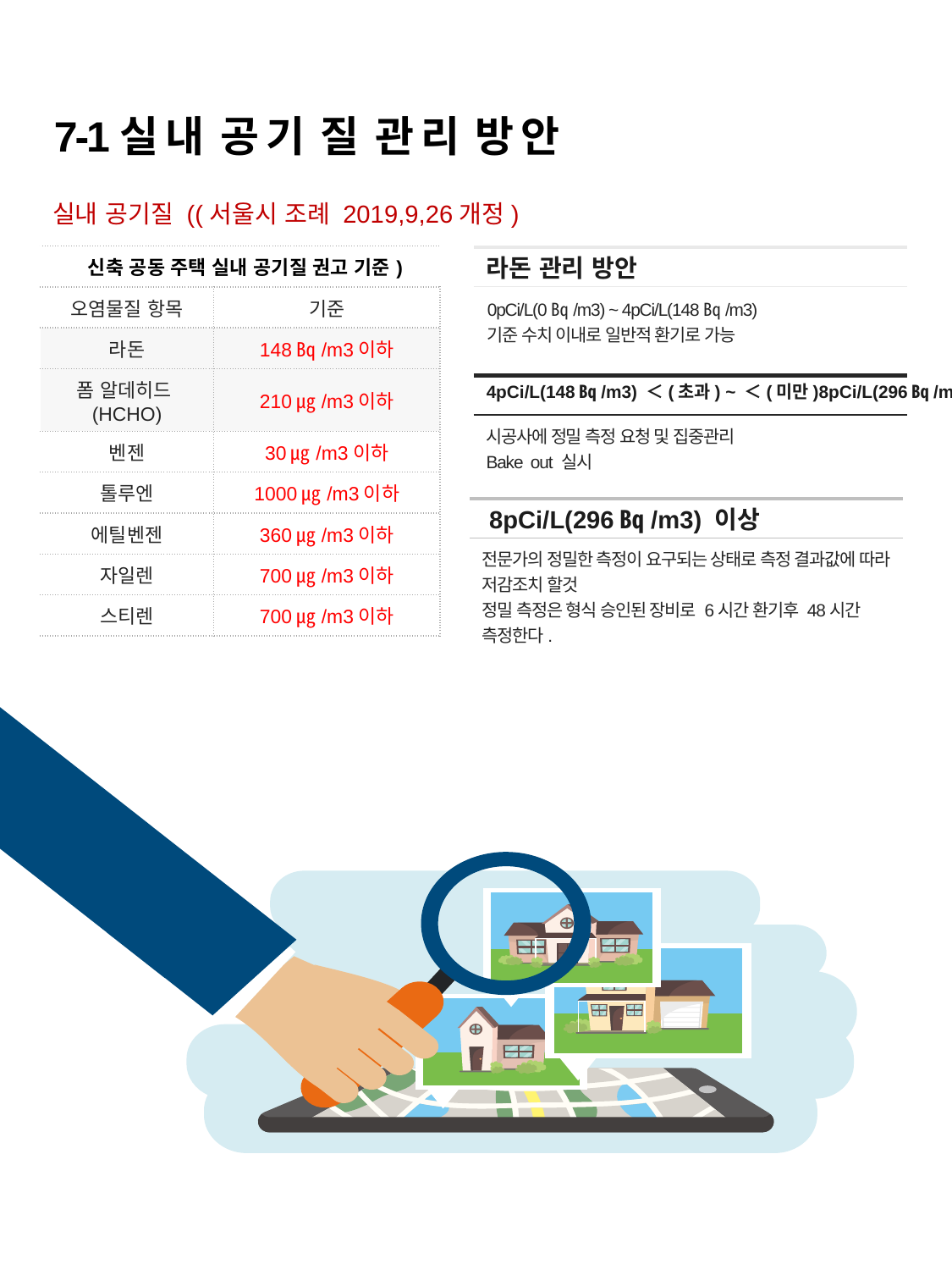

# 7-1실 내  공 기  질  관 리  방 안
실내 공기질 ((서울시 조례 2019,9,26개정)
| (신축 공동 주택 실내 공기질 권고 기준) |  |
| --- | --- |
| 오염물질 항목 | 기준 |
| 라돈 | 148㏃/m3이하 |
| 폼 알데히드(HCHO) | 210㎍/m3이하 |
| 벤젠 | 30㎍/m3이하 |
| 톨루엔 | 1000㎍/m3이하 |
| 에틸벤젠 | 360㎍/m3이하 |
| 자일렌 | 700㎍/m3이하 |
| 스티렌 | 700㎍/m3이하 |
라돈 관리 방안

0pCi/L(0㏃/m3) ~ 4pCi/L(148㏃/m3)
기준 수치 이내로 일반적 환기로 가능
4pCi/L(148㏃/m3) ＜(초과) ~ ＜(미만)8pCi/L(296㏃/m3)

시공사에 정밀 측정 요청 및 집중관리
Bake  out 실시
 8pCi/L(296㏃/m3) 이상

전문가의 정밀한 측정이 요구되는 상태로 측정 결과값에 따라 저감조치 할것
정밀 측정은 형식 승인된 장비로 6시간 환기후 48시간 측정한다.